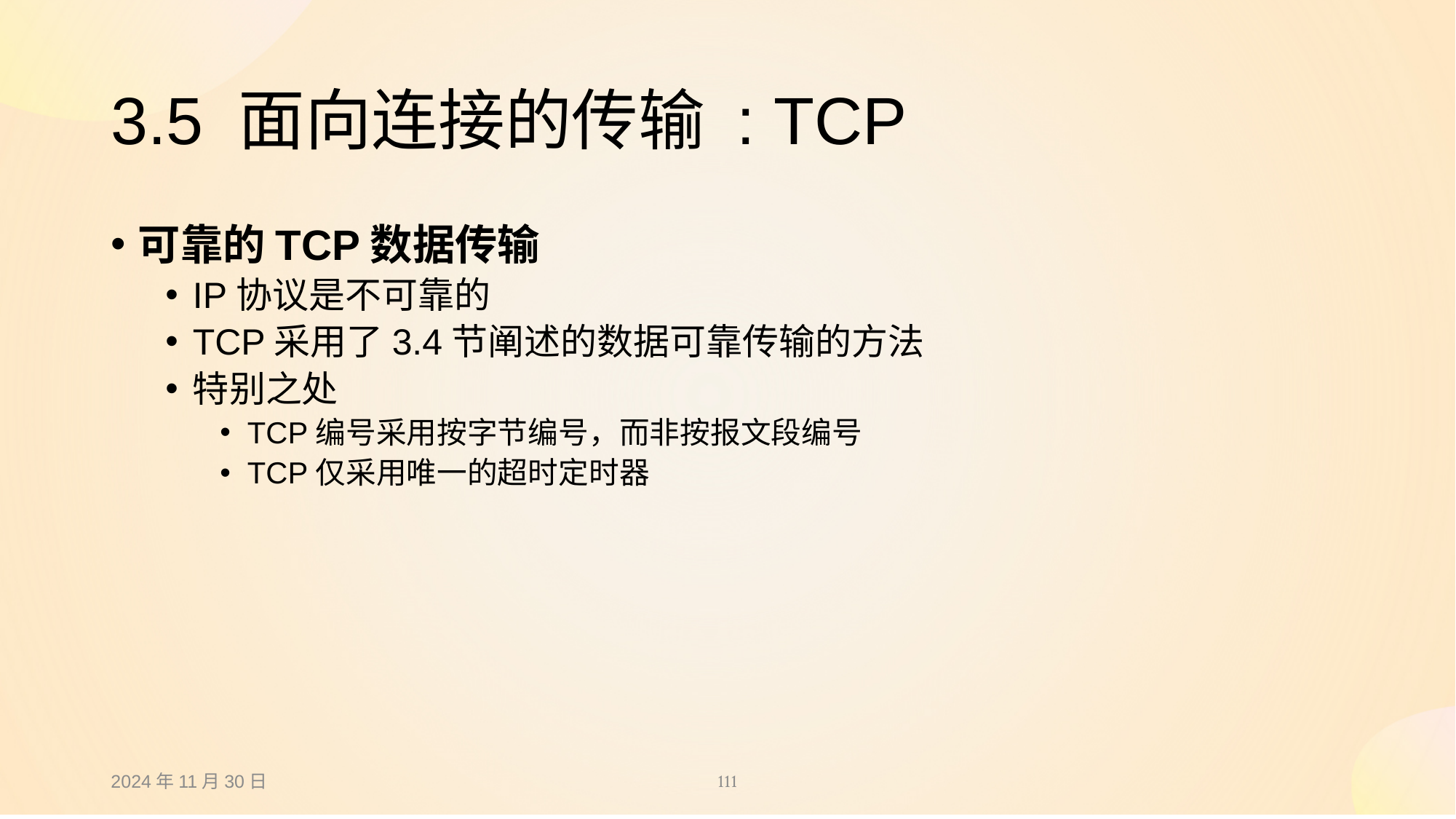

# 3.5 面向连接的传输 : TCP
可靠的TCP数据传输
IP协议是不可靠的
TCP采用了3.4节阐述的数据可靠传输的方法
特别之处
TCP编号采用按字节编号，而非按报文段编号
TCP仅采用唯一的超时定时器
2024年11月30日
111